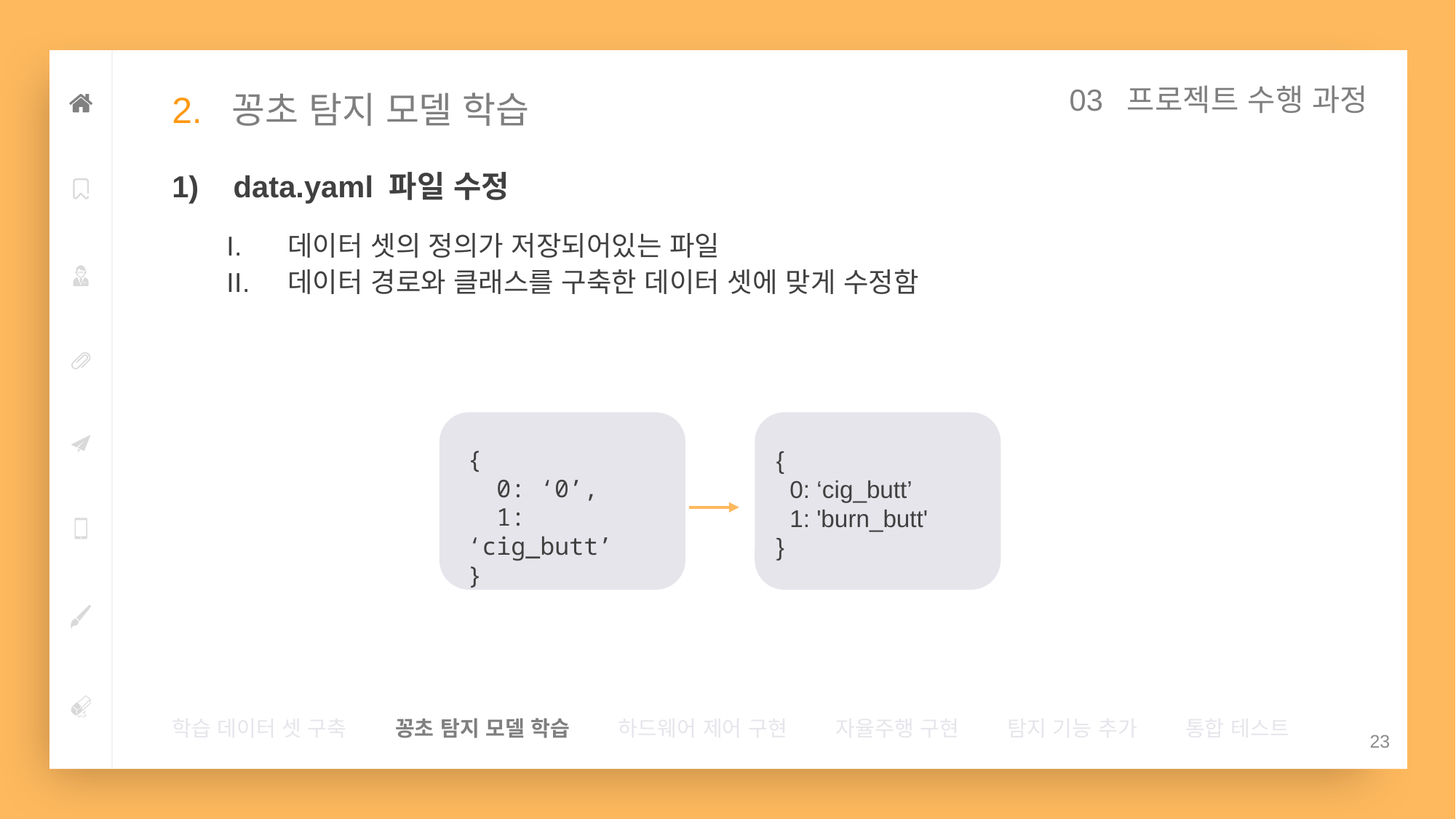

03  프로젝트 수행 과정
# 2.  꽁초 탐지 모델 학습
data.yaml 파일 수정
데이터 셋의 정의가 저장되어있는 파일
데이터 경로와 클래스를 구축한 데이터 셋에 맞게 수정함

{
  0: ‘0’,
  1: ‘cig_butt’
}
{
  0: ‘cig_butt’
  1: 'burn_butt'
}
학습 데이터 셋 구축        꽁초 탐지 모델 학습        하드웨어 제어 구현        자율주행 구현        탐지 기능 추가        통합 테스트
23